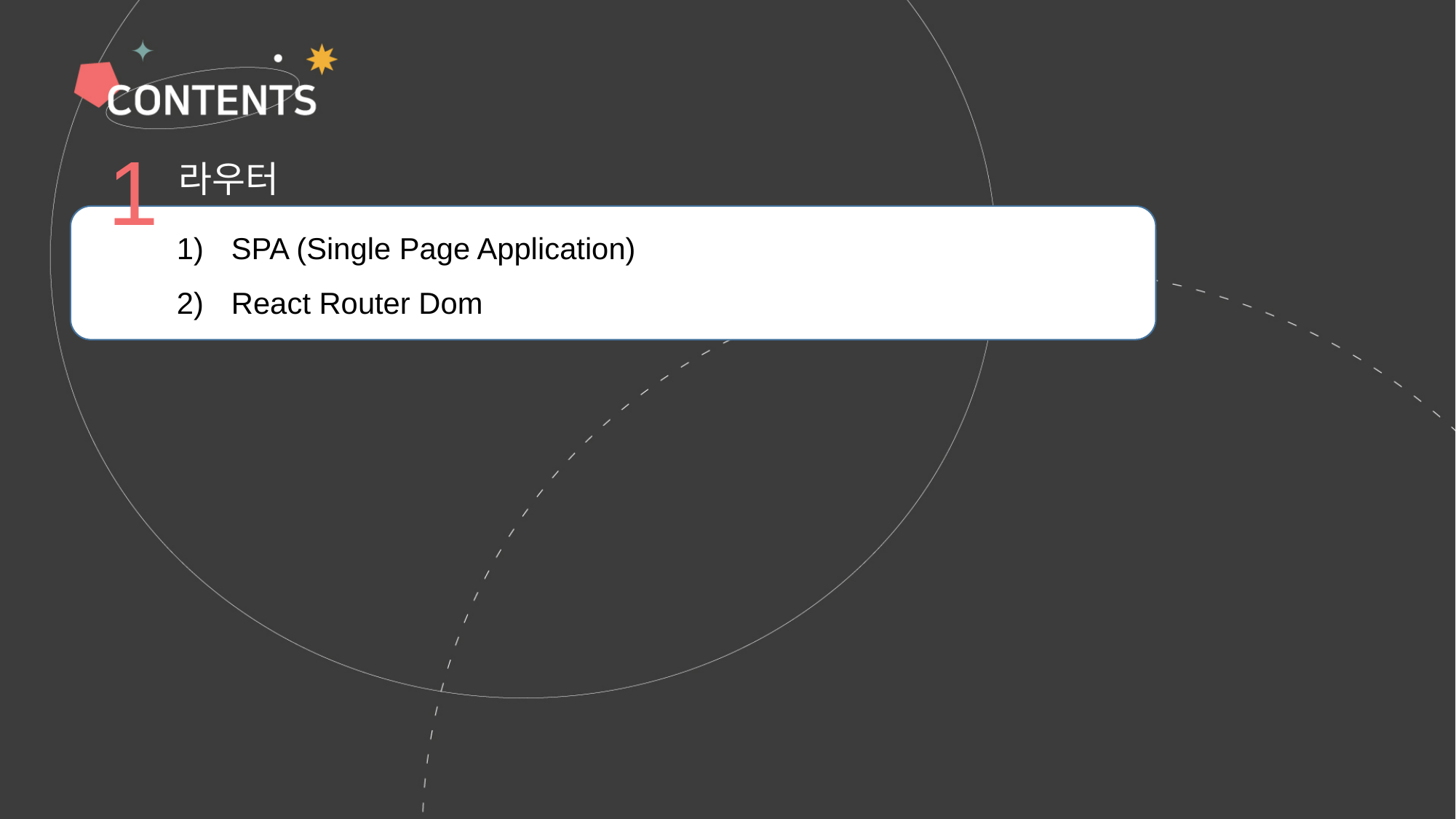

1
라우터
SPA (Single Page Application)
React Router Dom